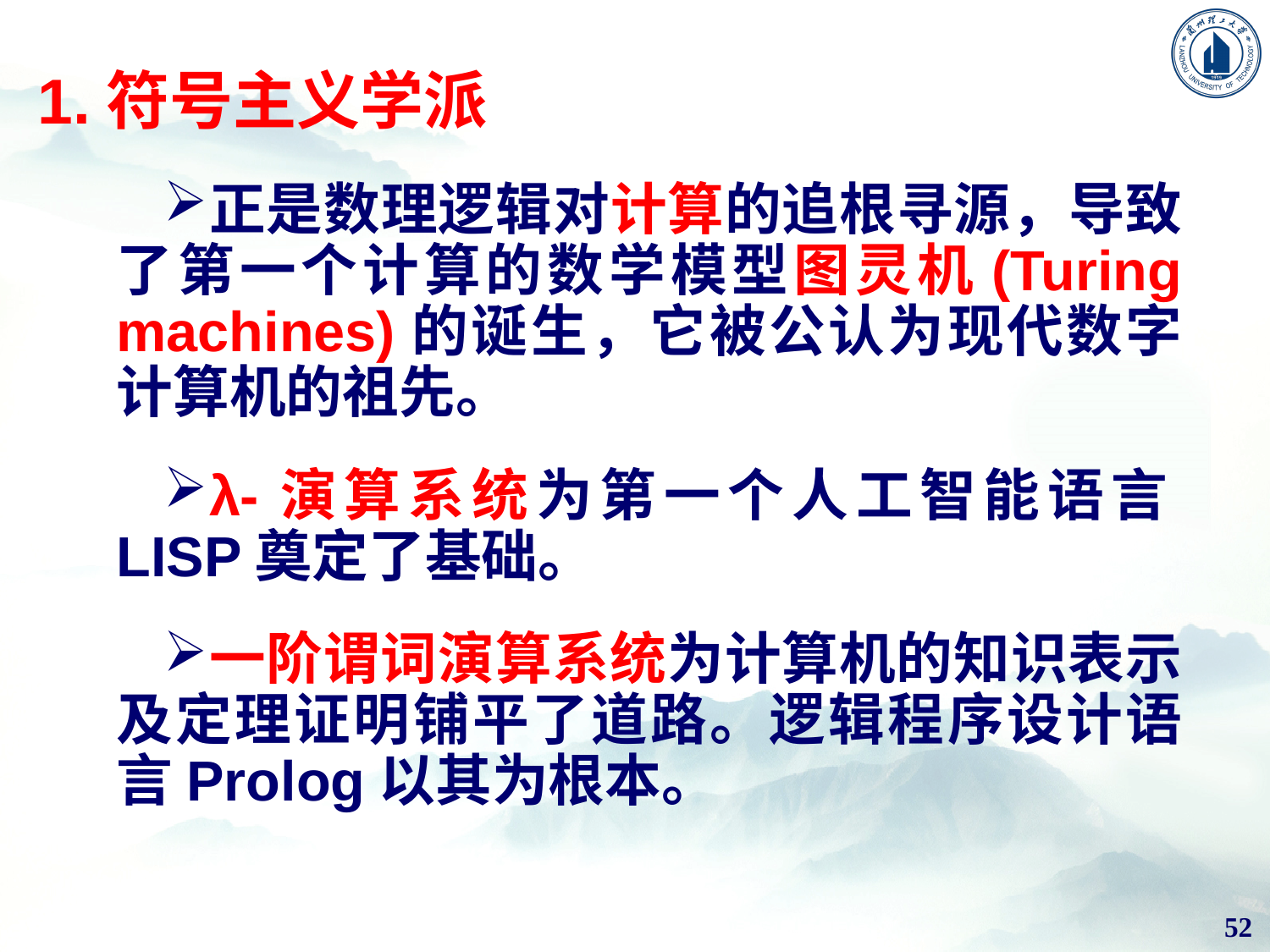

# 1.符号主义学派
正是数理逻辑对计算的追根寻源，导致了第一个计算的数学模型图灵机(Turing machines)的诞生，它被公认为现代数字计算机的祖先。
λ-演算系统为第一个人工智能语言LISP奠定了基础。
一阶谓词演算系统为计算机的知识表示及定理证明铺平了道路。逻辑程序设计语言Prolog以其为根本。
52